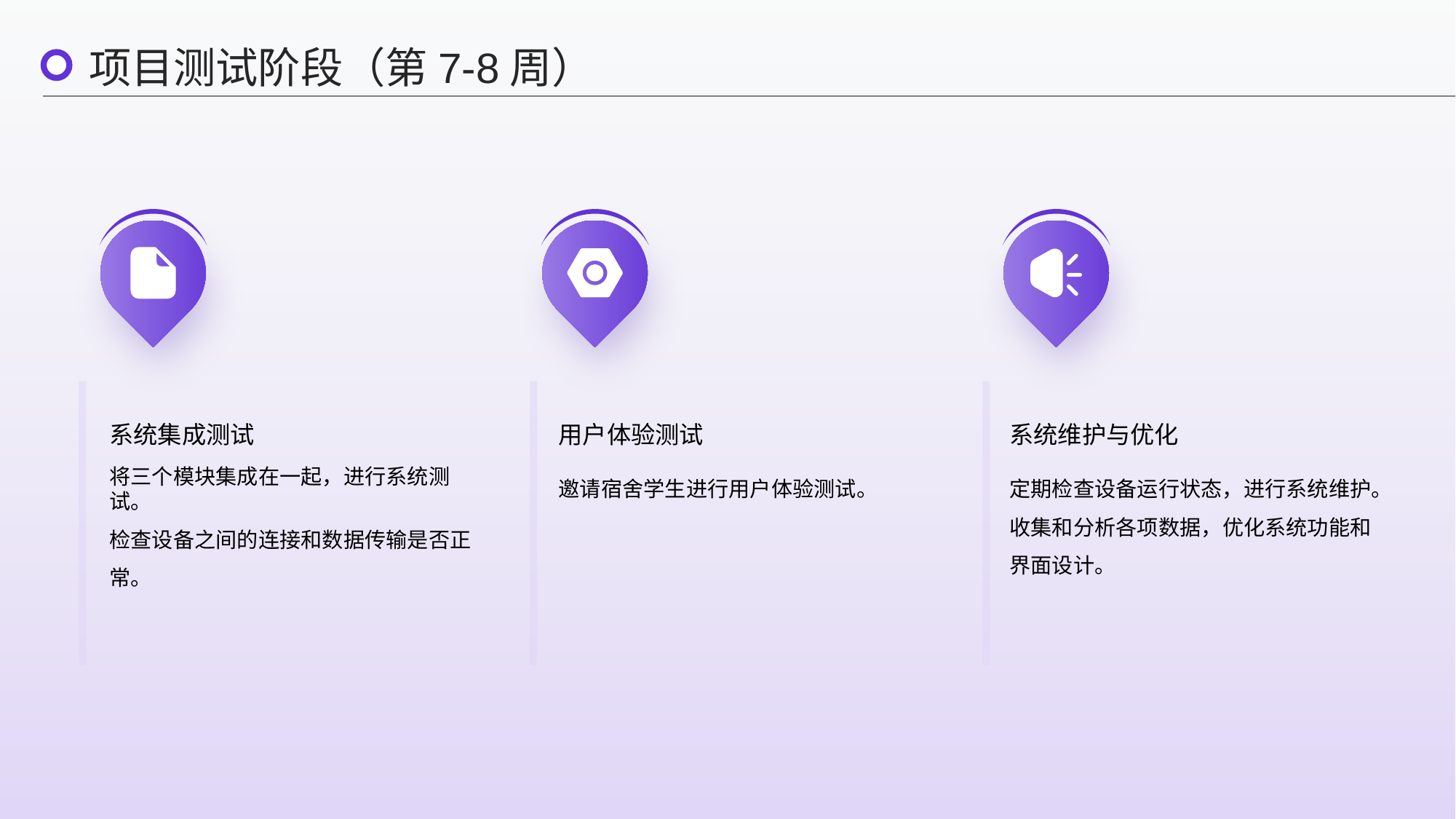

项目测试阶段（第7-8周）

系统集成测试
用户体验测试
系统维护与优化

将三个模块集成在一起，进行系统测试。
检查设备之间的连接和数据传输是否正常。
邀请宿舍学生进行用户体验测试。
定期检查设备运行状态，进行系统维护。收集和分析各项数据，优化系统功能和界面设计。